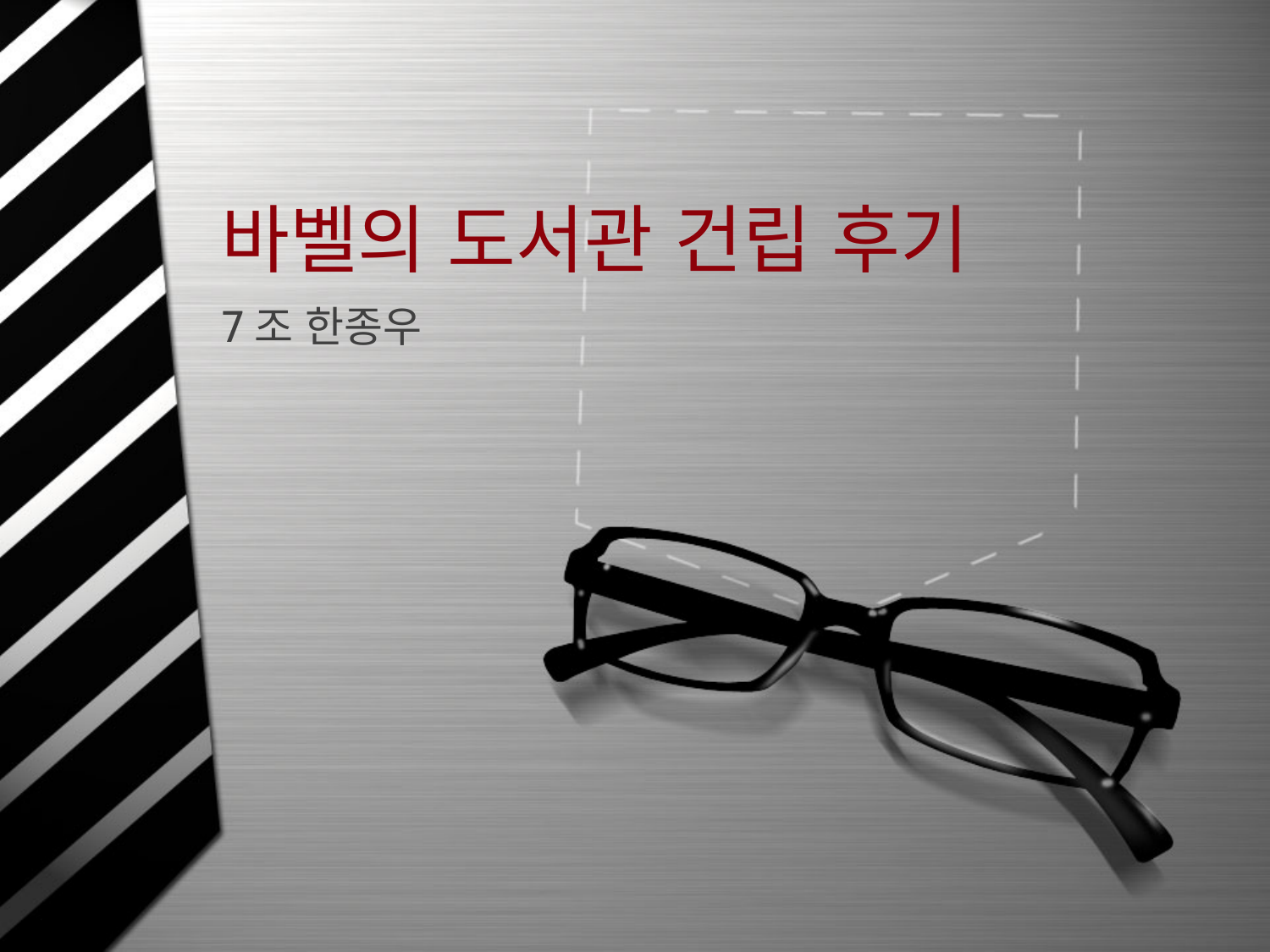

# 바벨의 도서관 건립 후기
7조 한종우